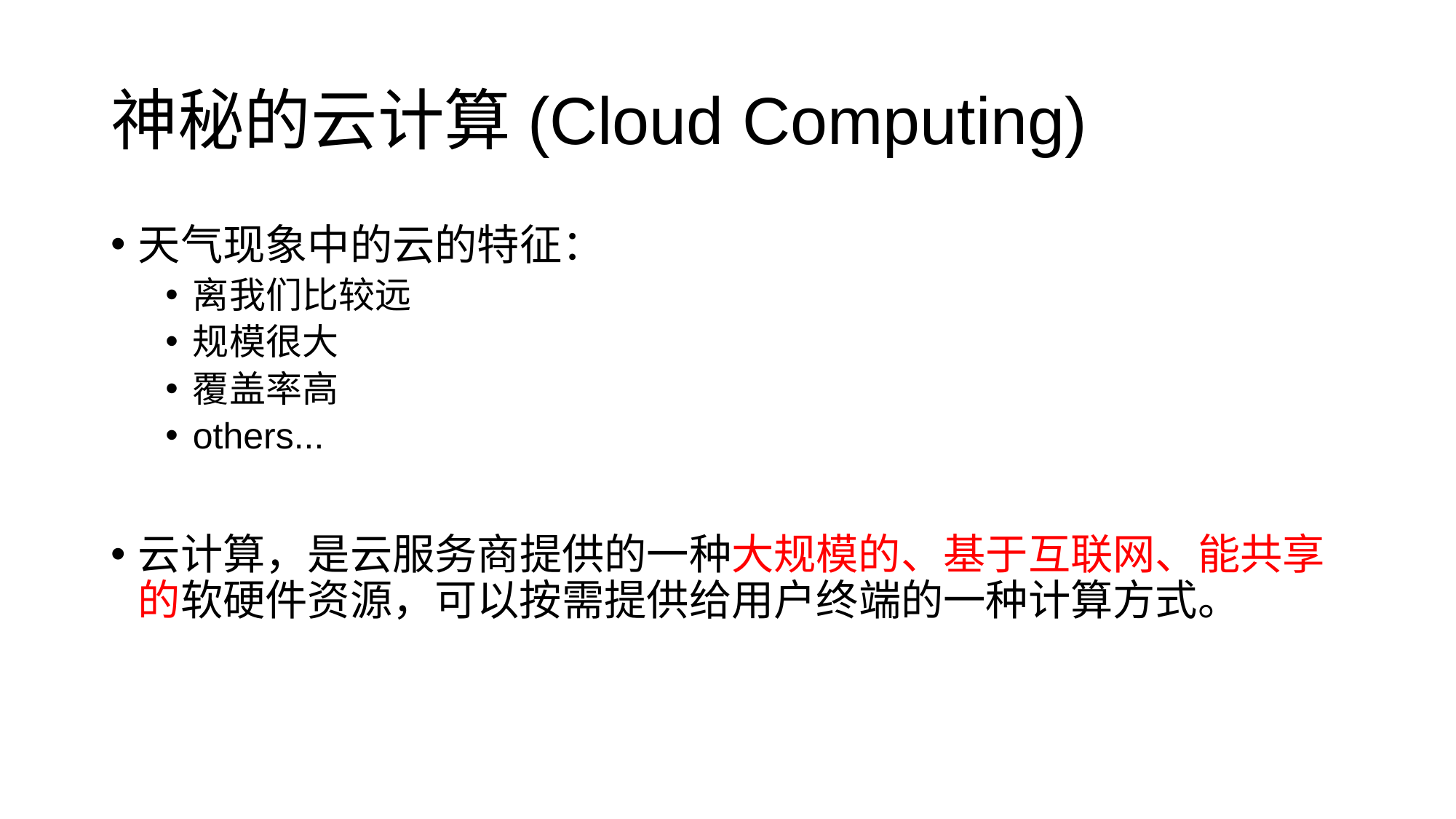

# 神秘的云计算(Cloud Computing)
天气现象中的云的特征：
离我们比较远
规模很大
覆盖率高
others...

云计算，是云服务商提供的一种大规模的、基于互联网、能共享的软硬件资源，可以按需提供给用户终端的一种计算方式。